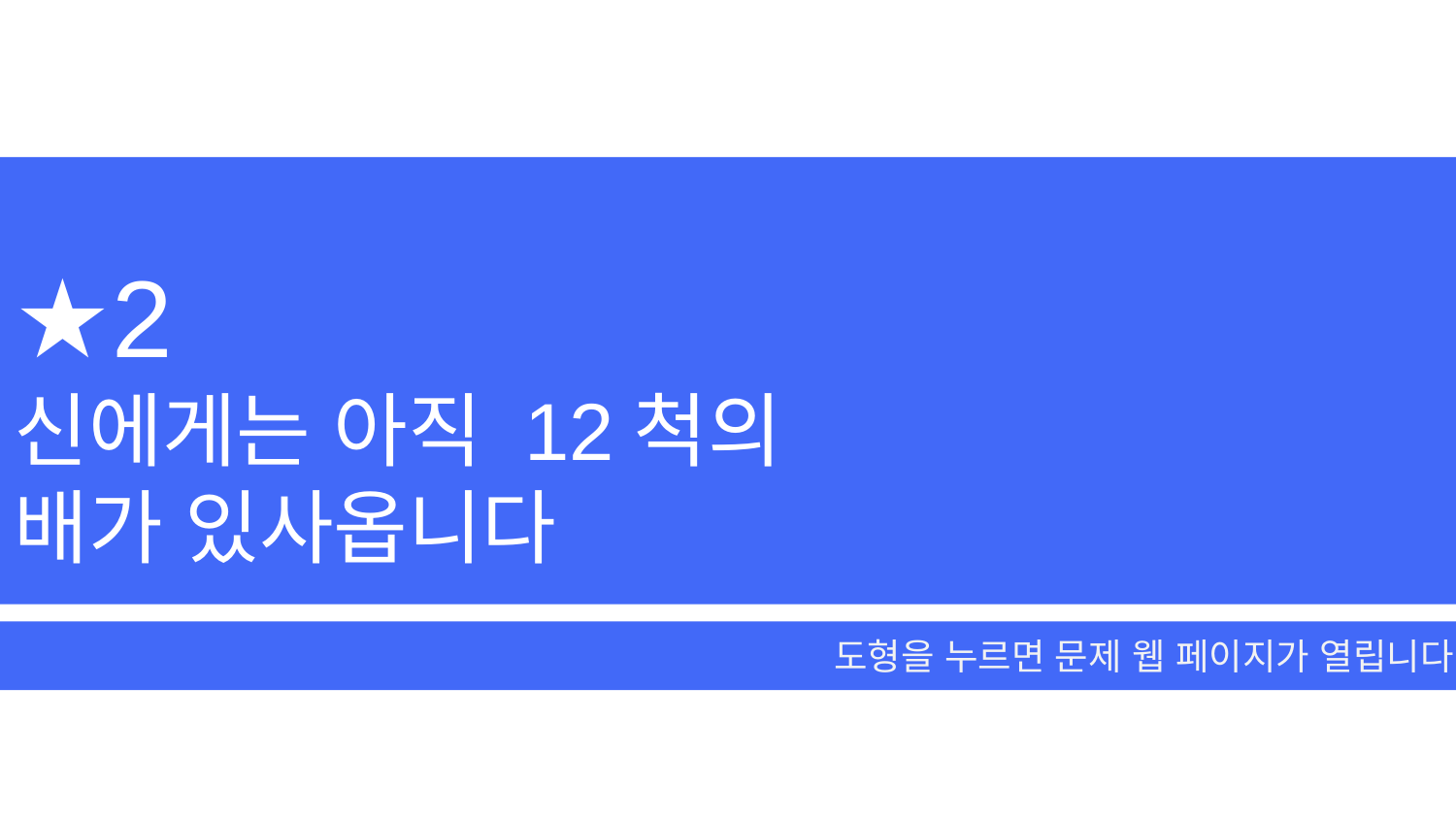

★2
신에게는 아직 12척의
배가 있사옵니다
도형을 누르면 문제 웹 페이지가 열립니다